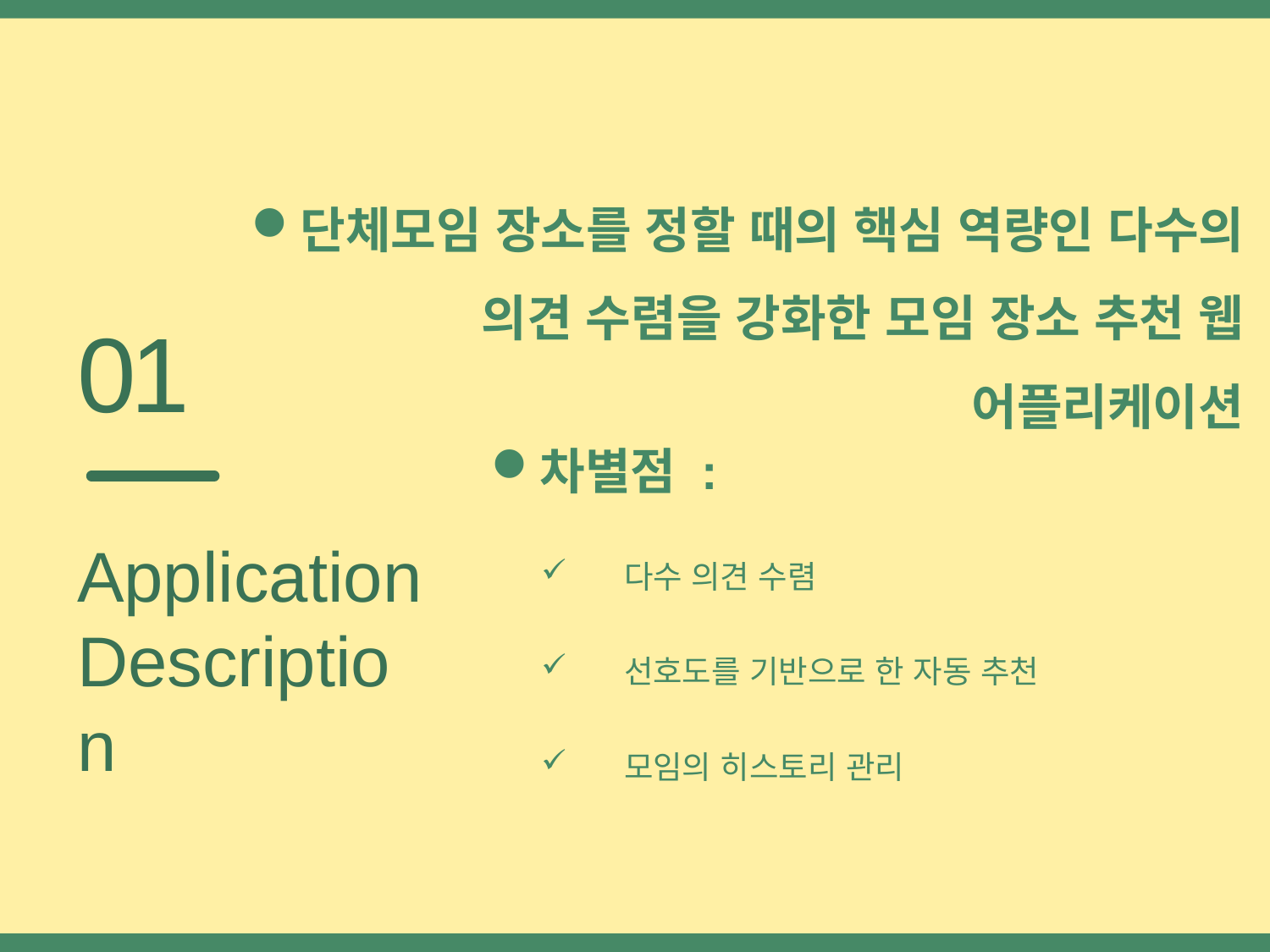

단체모임 장소를 정할 때의 핵심 역량인 다수의 의견 수렴을 강화한 모임 장소 추천 웹 어플리케이션
01
차별점 :
    다수 의견 수렴
    선호도를 기반으로 한 자동 추천
    모임의 히스토리 관리
Application Description